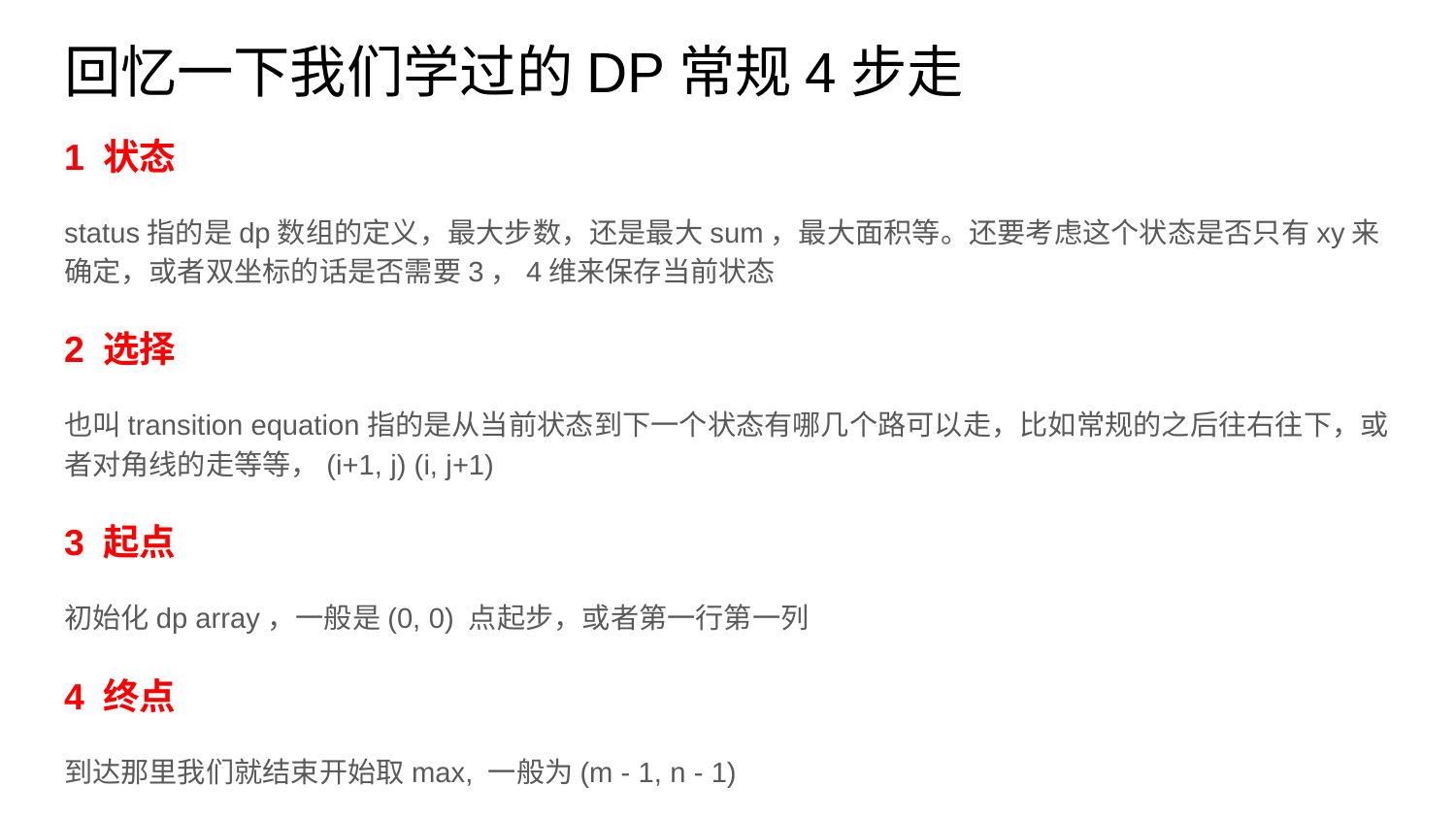

# 回忆一下我们学过的DP常规4步走
1 状态
status指的是dp数组的定义，最大步数，还是最大sum，最大面积等。还要考虑这个状态是否只有xy来确定，或者双坐标的话是否需要3，4维来保存当前状态
2 选择
也叫transition equation指的是从当前状态到下一个状态有哪几个路可以走，比如常规的之后往右往下，或者对角线的走等等，(i+1, j) (i, j+1)
3 起点
初始化dp array，一般是(0, 0) 点起步，或者第一行第一列
4 终点
到达那里我们就结束开始取max, 一般为(m - 1, n - 1)